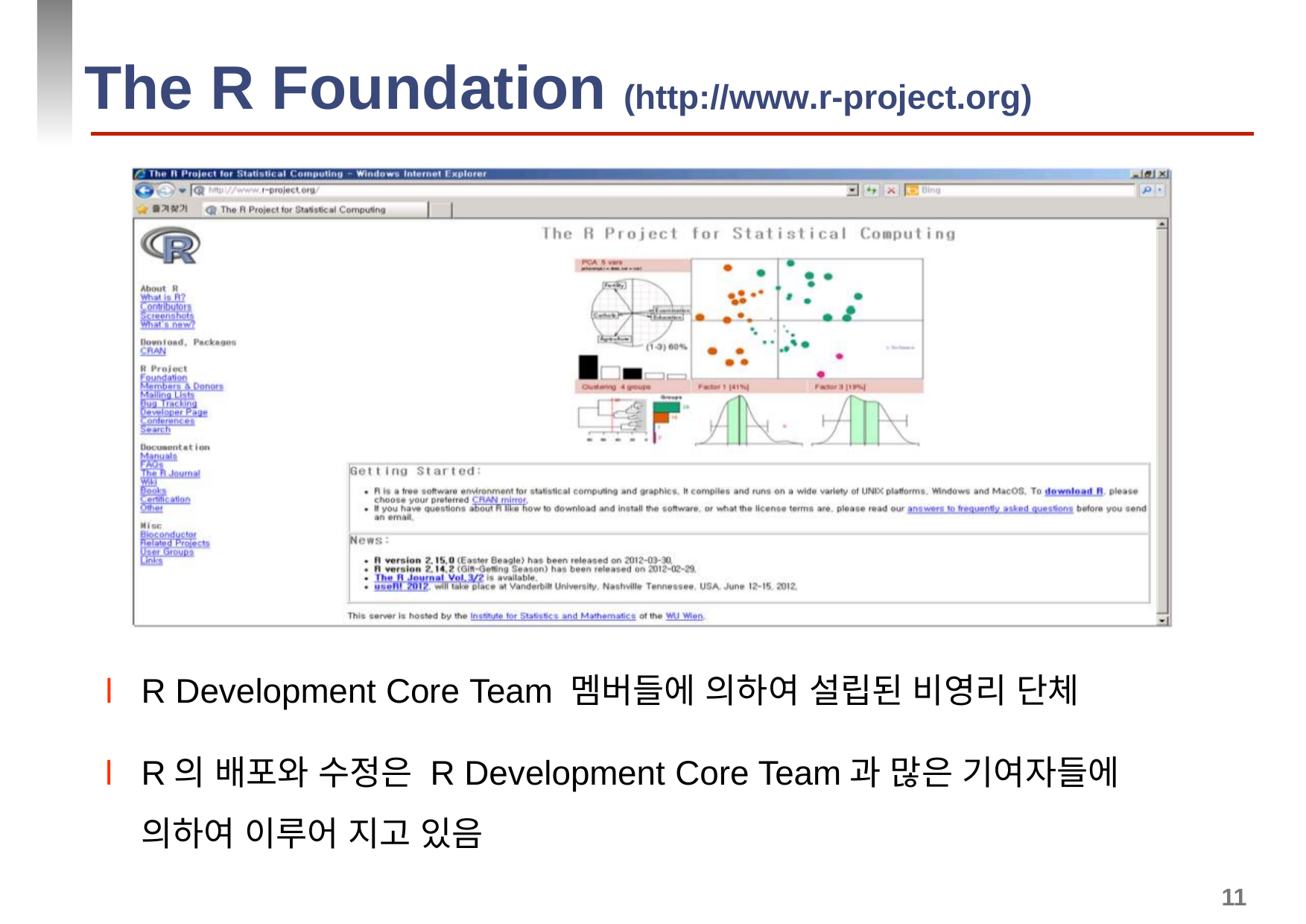

# The R Foundation (http://www.r-project.org)

l R Development Core Team 멤버들에 의하여 설립된 비영리 단체
l R의 배포와 수정은 R Development Core Team과 많은 기여자들에 의하여 이루어 지고 있음
11